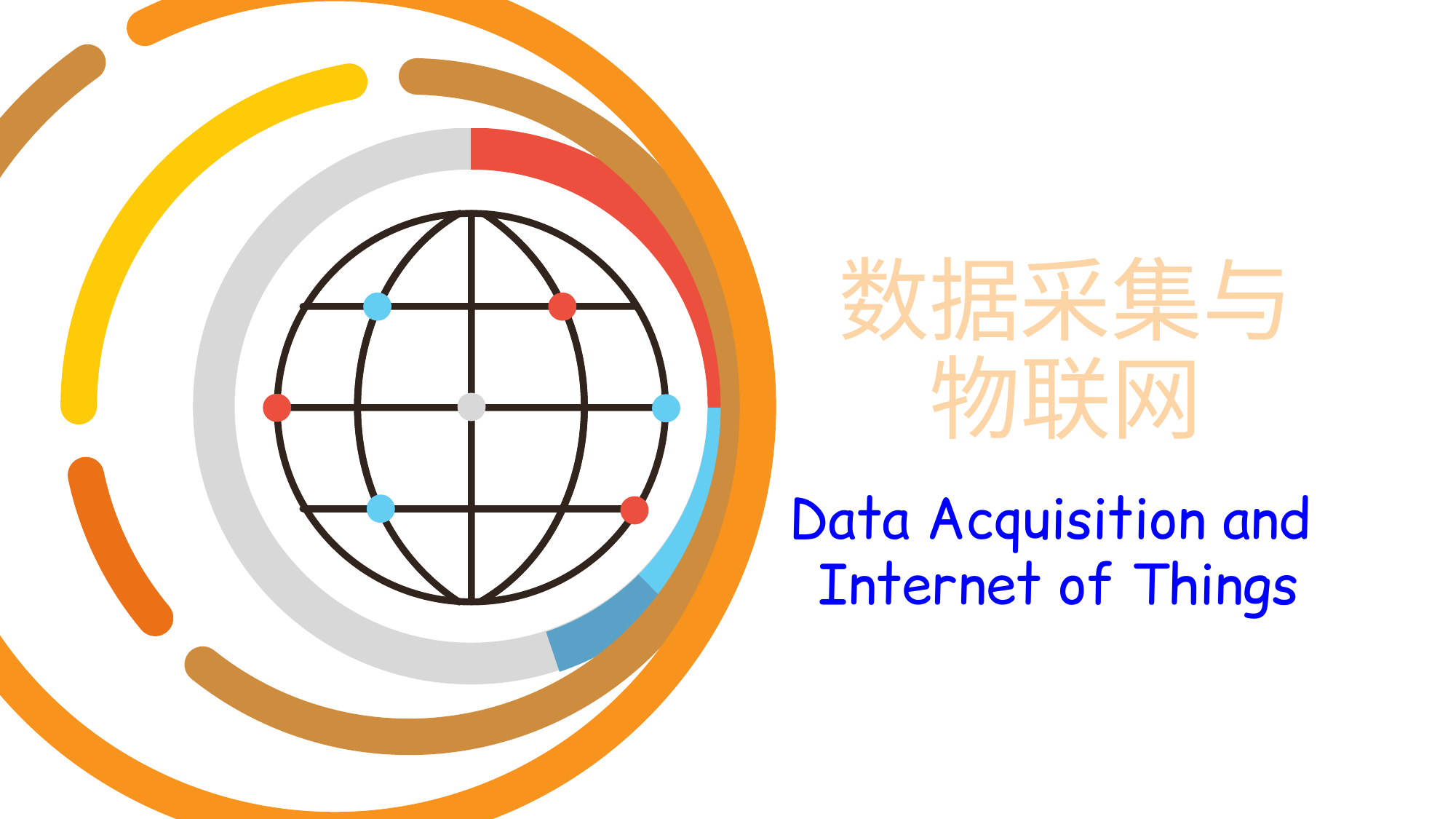

# 数据采集与 物联网
Data Acquisition and
Internet of Things